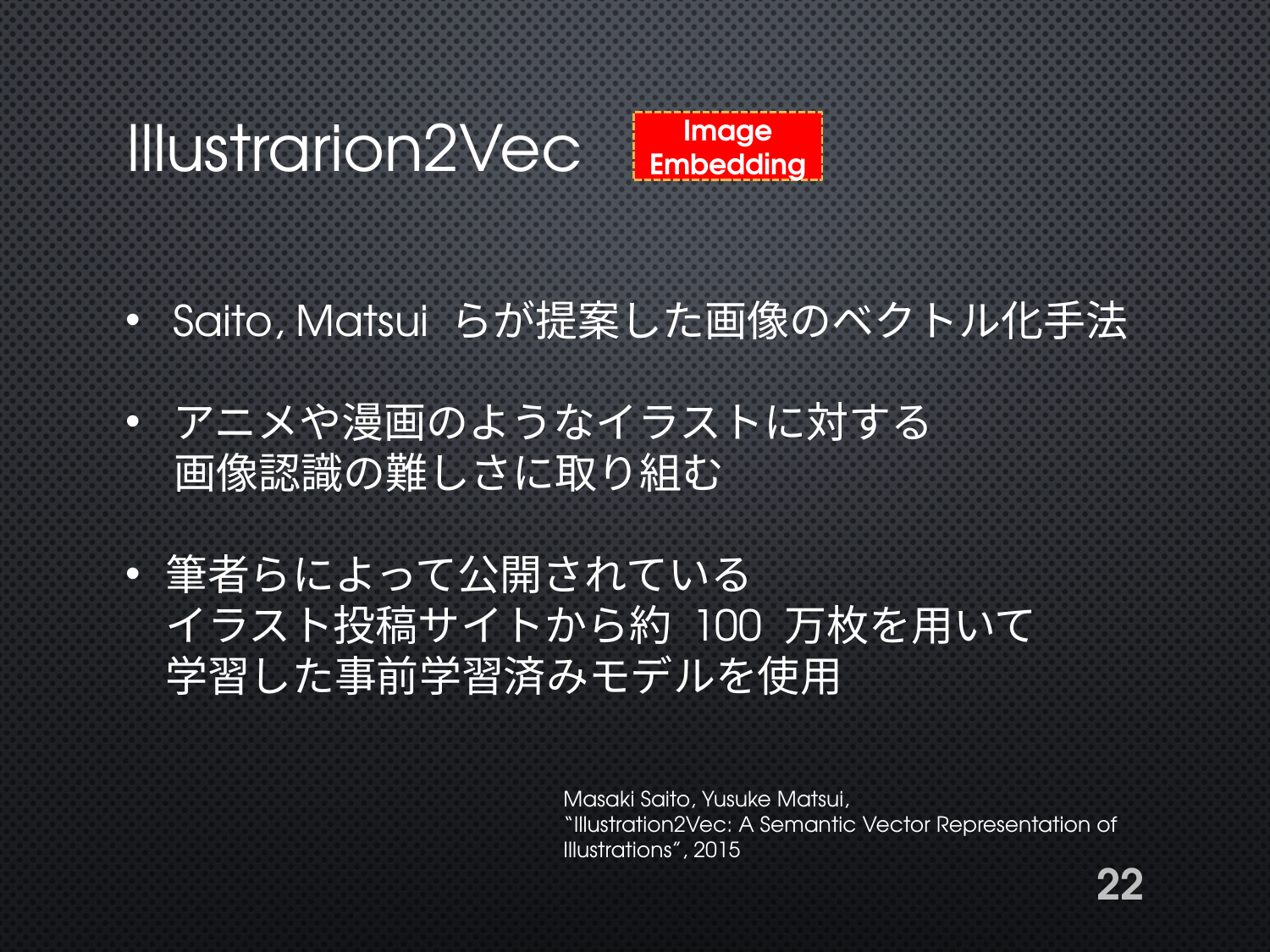

# Illustrarion2Vec
Image
Embedding
Saito, Matsui らが提案した画像のベクトル化手法

アニメや漫画のようなイラストに対する
    画像認識の難しさに取り組む

筆者らによって公開されている
イラスト投稿サイトから約 100 万枚を用いて
学習した事前学習済みモデルを使用

Masaki Saito, Yusuke Matsui,
“Illustration2Vec: A Semantic Vector Representation of Illustrations”, 2015
22